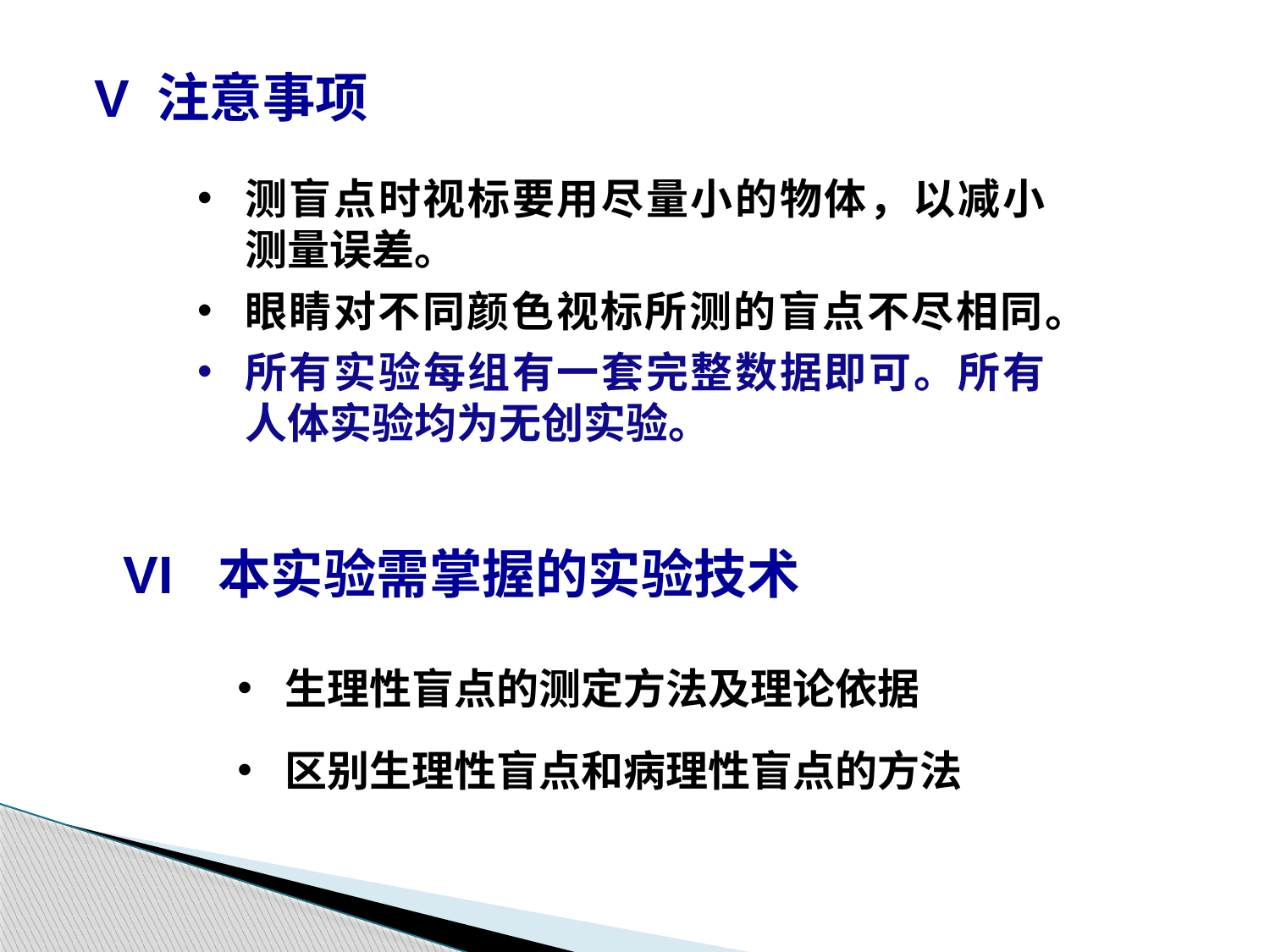

V 注意事项
测盲点时视标要用尽量小的物体，以减小测量误差。
眼睛对不同颜色视标所测的盲点不尽相同。
所有实验每组有一套完整数据即可。所有人体实验均为无创实验。

VI 本实验需掌握的实验技术
生理性盲点的测定方法及理论依据
区别生理性盲点和病理性盲点的方法